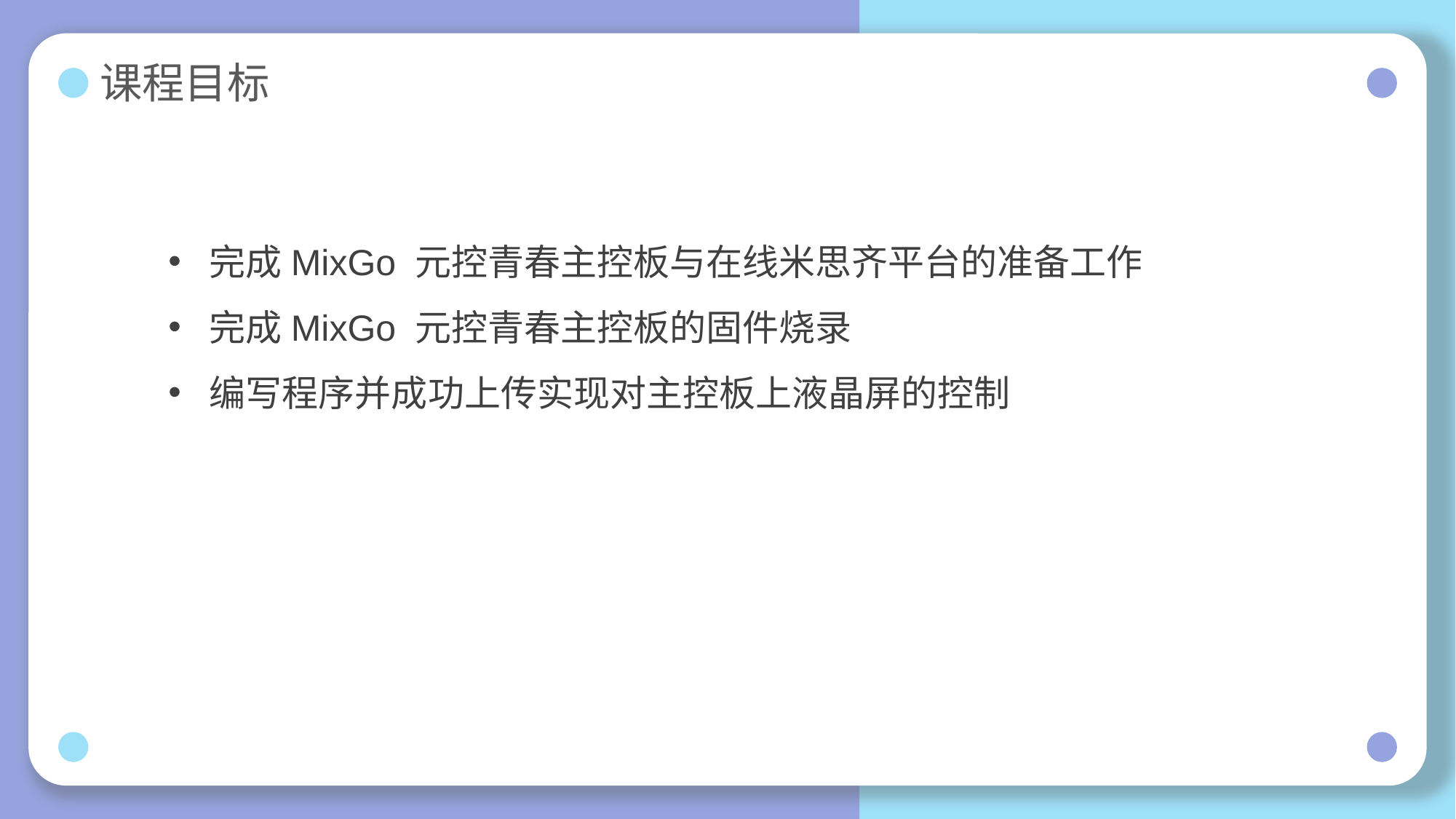

# 课程目标
完成MixGo 元控青春主控板与在线米思齐平台的准备工作
完成MixGo 元控青春主控板的固件烧录
编写程序并成功上传实现对主控板上液晶屏的控制